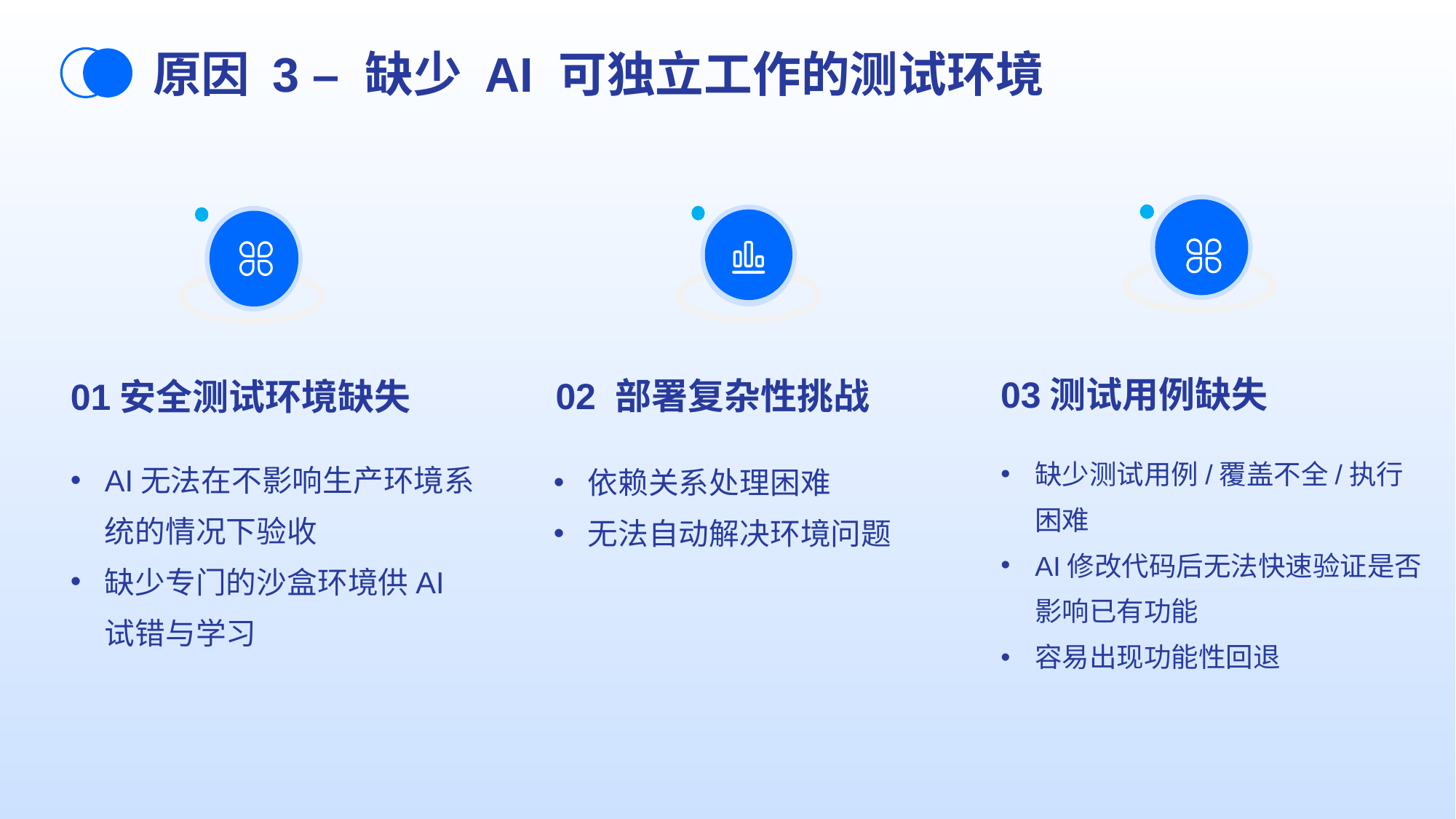

原因 3 – 缺少 AI 可独立工作的测试环境

03测试用例缺失
缺少测试用例/覆盖不全/执行困难
AI修改代码后无法快速验证是否影响已有功能
容易出现功能性回退

02 部署复杂性挑战
依赖关系处理困难
无法自动解决环境问题

01安全测试环境缺失
AI无法在不影响生产环境系统的情况下验收
缺少专门的沙盒环境供AI试错与学习